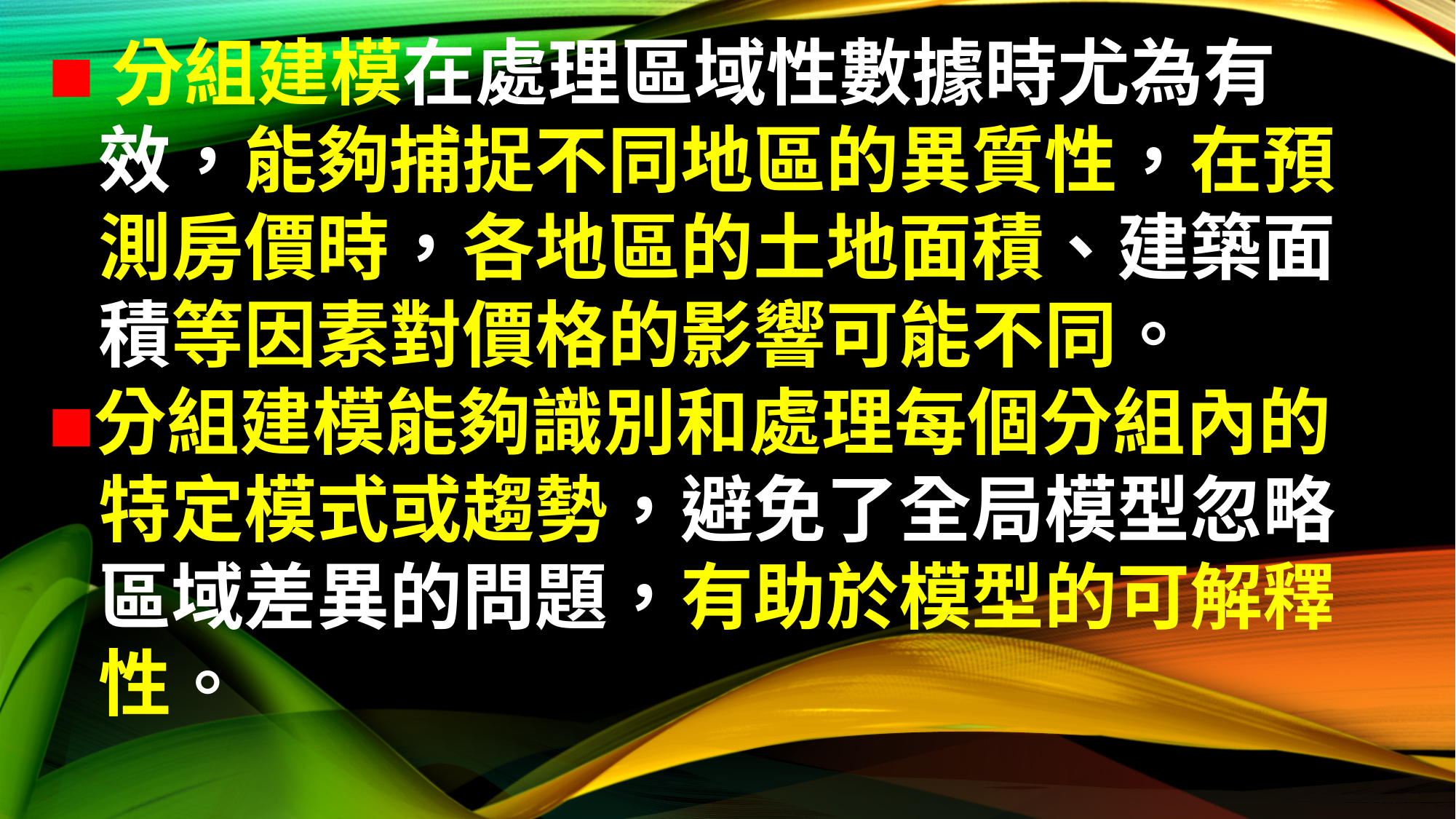

# ◼︎分組建模在處理區域性數據時尤為有 效，能夠捕捉不同地區的異質性，在預 測房價時，各地區的土地面積、建築面 積等因素對價格的影響可能不同。 ◼︎分組建模能夠識別和處理每個分組內的 特定模式或趨勢，避免了全局模型忽略 區域差異的問題，有助於模型的可解釋 性。